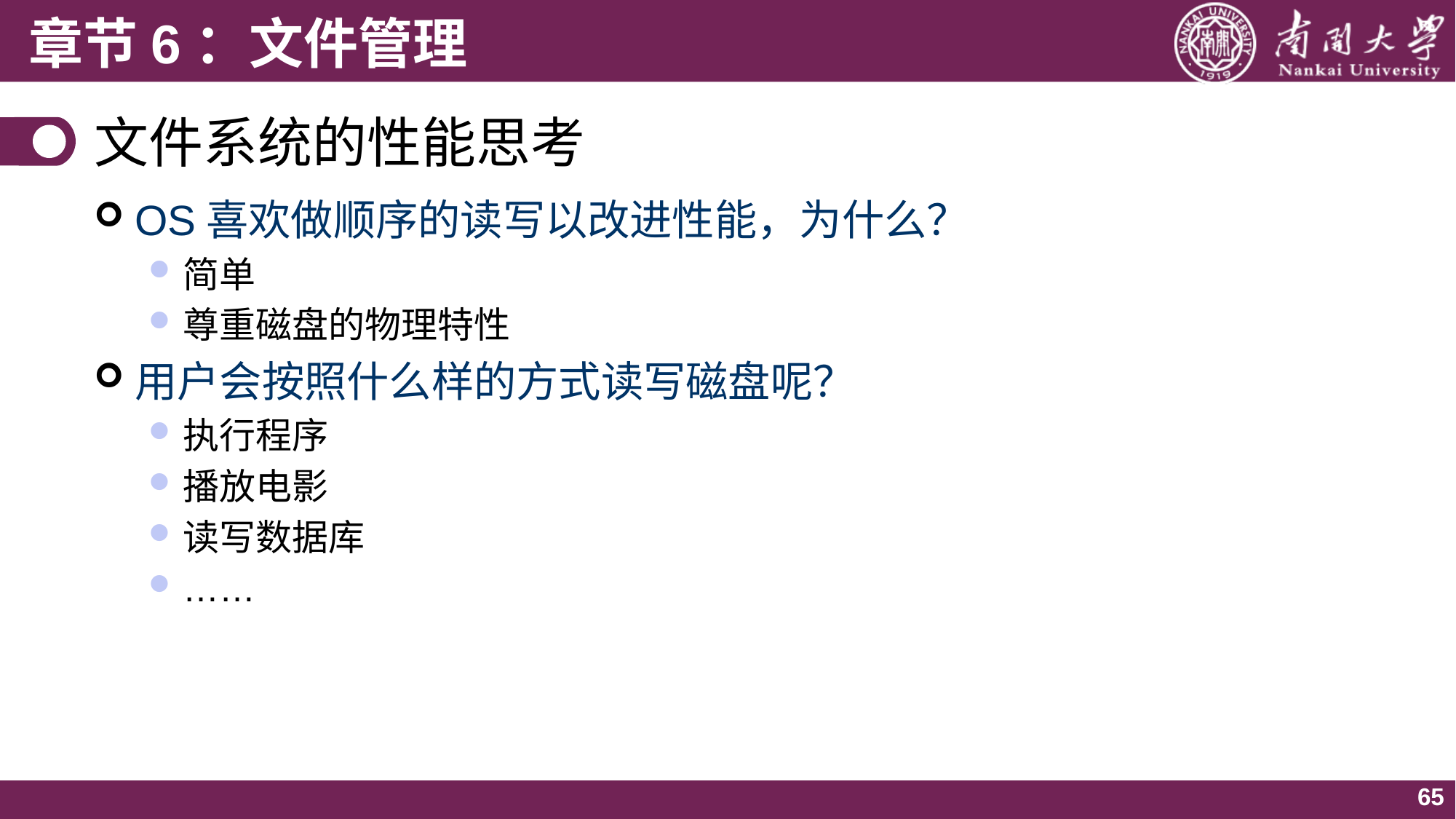

# 文件系统的性能思考
OS喜欢做顺序的读写以改进性能，为什么？
简单
尊重磁盘的物理特性
用户会按照什么样的方式读写磁盘呢？
执行程序
播放电影
读写数据库
……

65